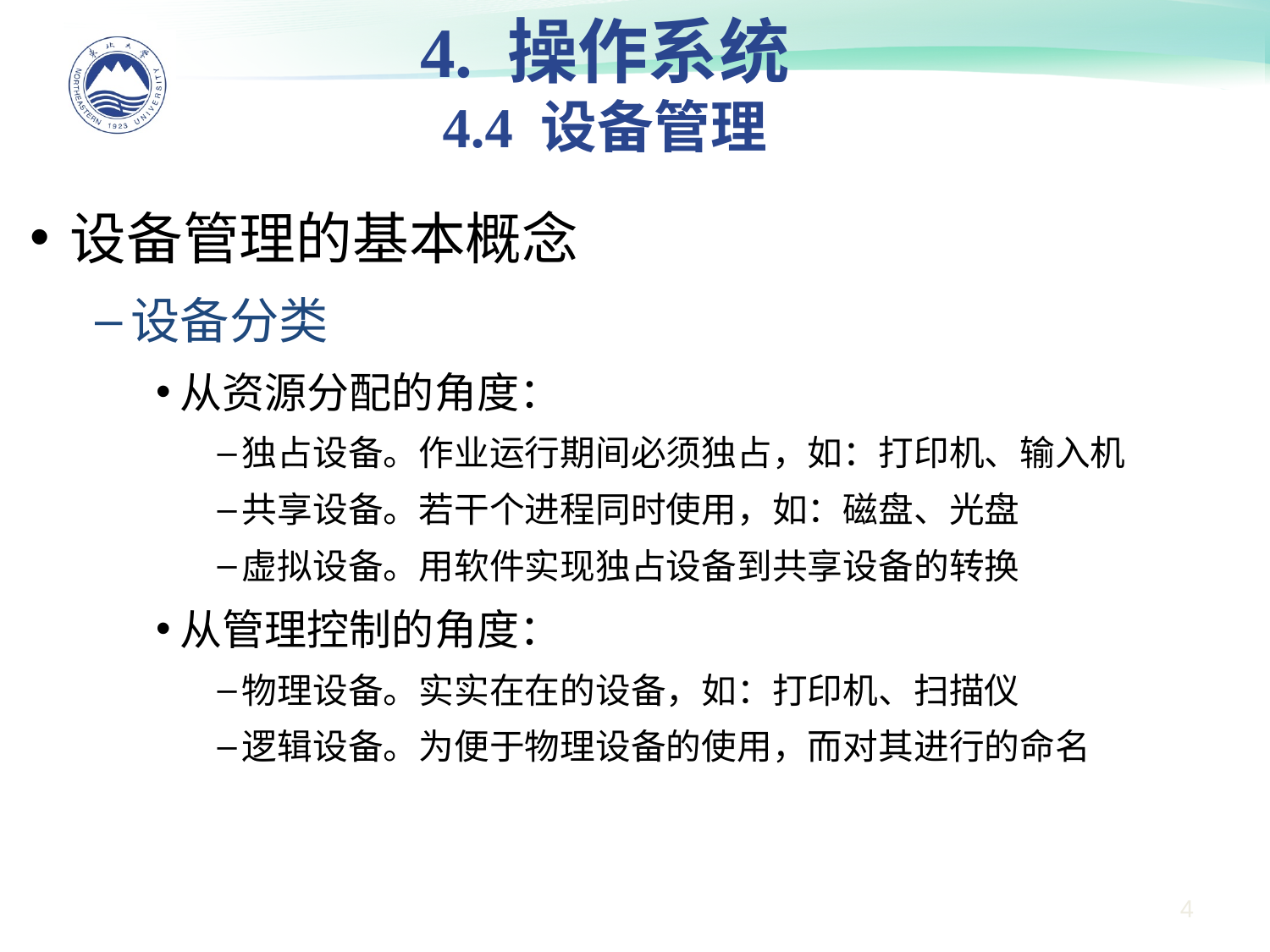

4. 操作系统
4.4 设备管理
设备管理的基本概念
设备分类
从资源分配的角度：
独占设备。作业运行期间必须独占，如：打印机、输入机
共享设备。若干个进程同时使用，如：磁盘、光盘
虚拟设备。用软件实现独占设备到共享设备的转换
从管理控制的角度：
物理设备。实实在在的设备，如：打印机、扫描仪
逻辑设备。为便于物理设备的使用，而对其进行的命名
4